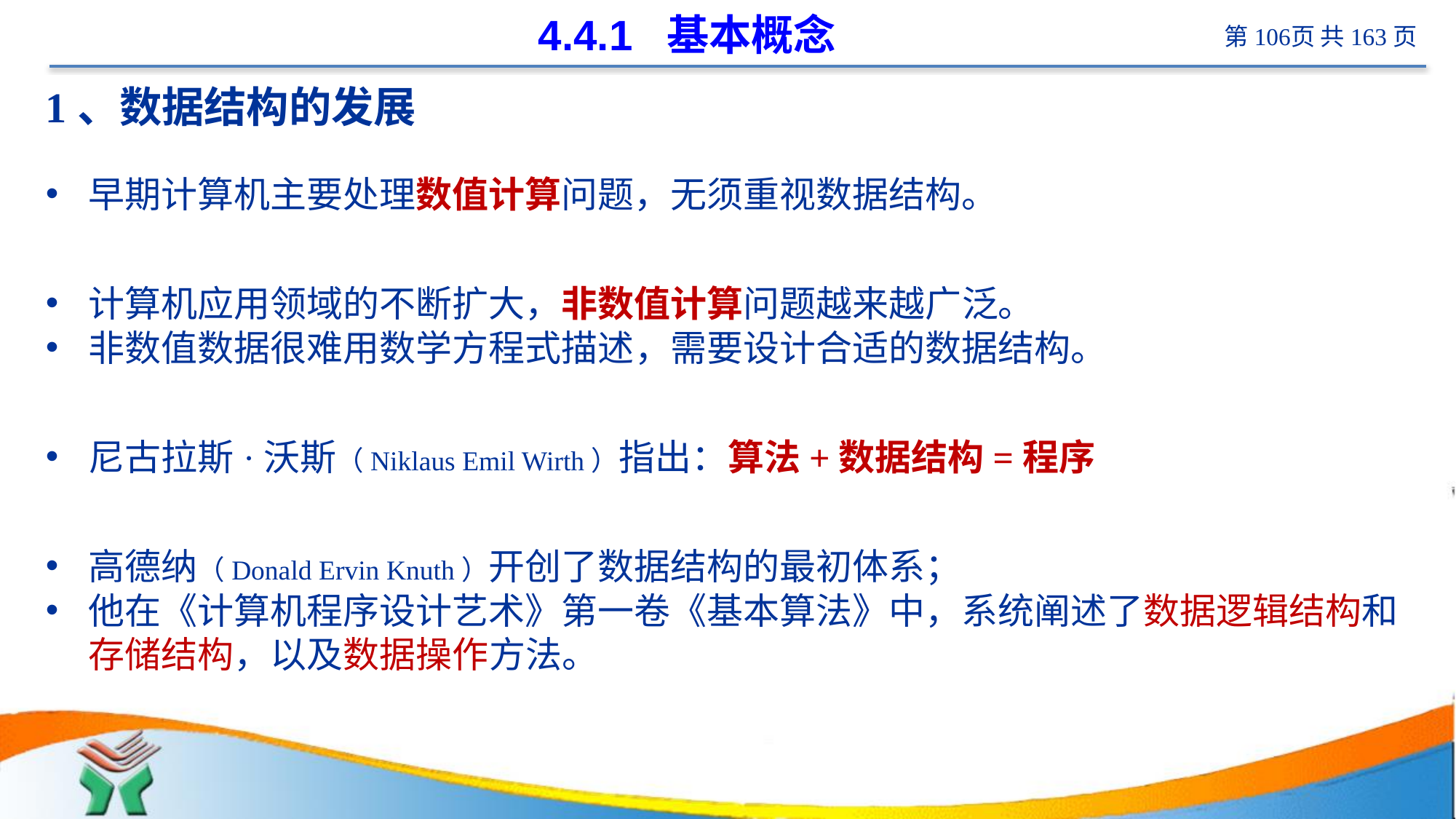

# 4.4.1  基本概念
1、数据结构的发展

早期计算机主要处理数值计算问题，无须重视数据结构。

计算机应用领域的不断扩大，非数值计算问题越来越广泛。
非数值数据很难用数学方程式描述，需要设计合适的数据结构。

尼古拉斯·沃斯（Niklaus Emil Wirth）指出：算法+数据结构=程序

高德纳（Donald Ervin Knuth）开创了数据结构的最初体系；
他在《计算机程序设计艺术》第一卷《基本算法》中，系统阐述了数据逻辑结构和存储结构，以及数据操作方法。